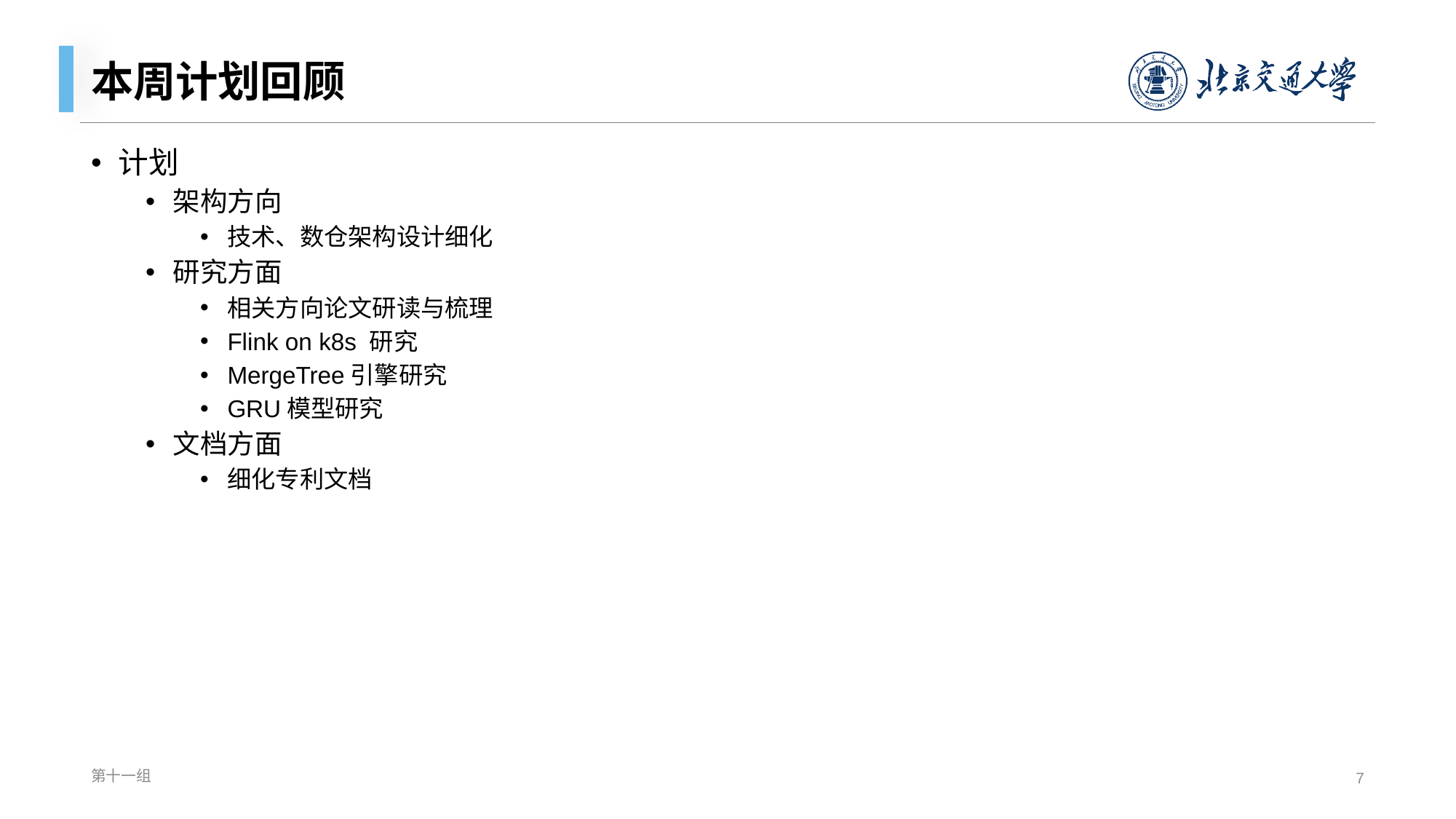

# 本周计划回顾
计划
架构方向
技术、数仓架构设计细化
研究方面
相关方向论文研读与梳理
Flink on k8s 研究
MergeTree引擎研究
GRU模型研究
文档方面
细化专利文档

第十一组
7